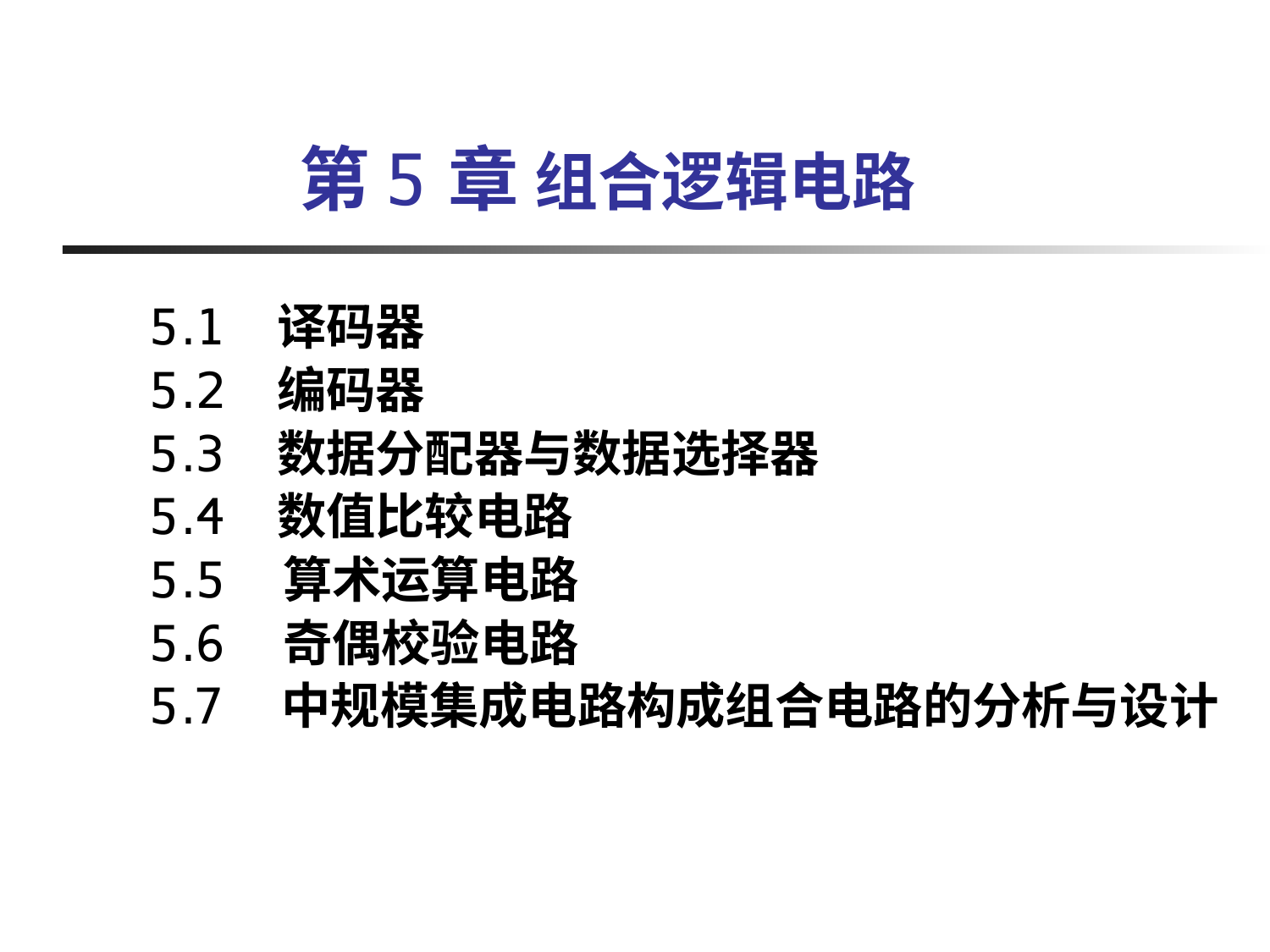

# 第5章 组合逻辑电路
5.1	译码器
5.2	编码器
5.3	数据分配器与数据选择器
5.4	数值比较电路
5.5   算术运算电路
5.6   奇偶校验电路
5.7   中规模集成电路构成组合电路的分析与设计